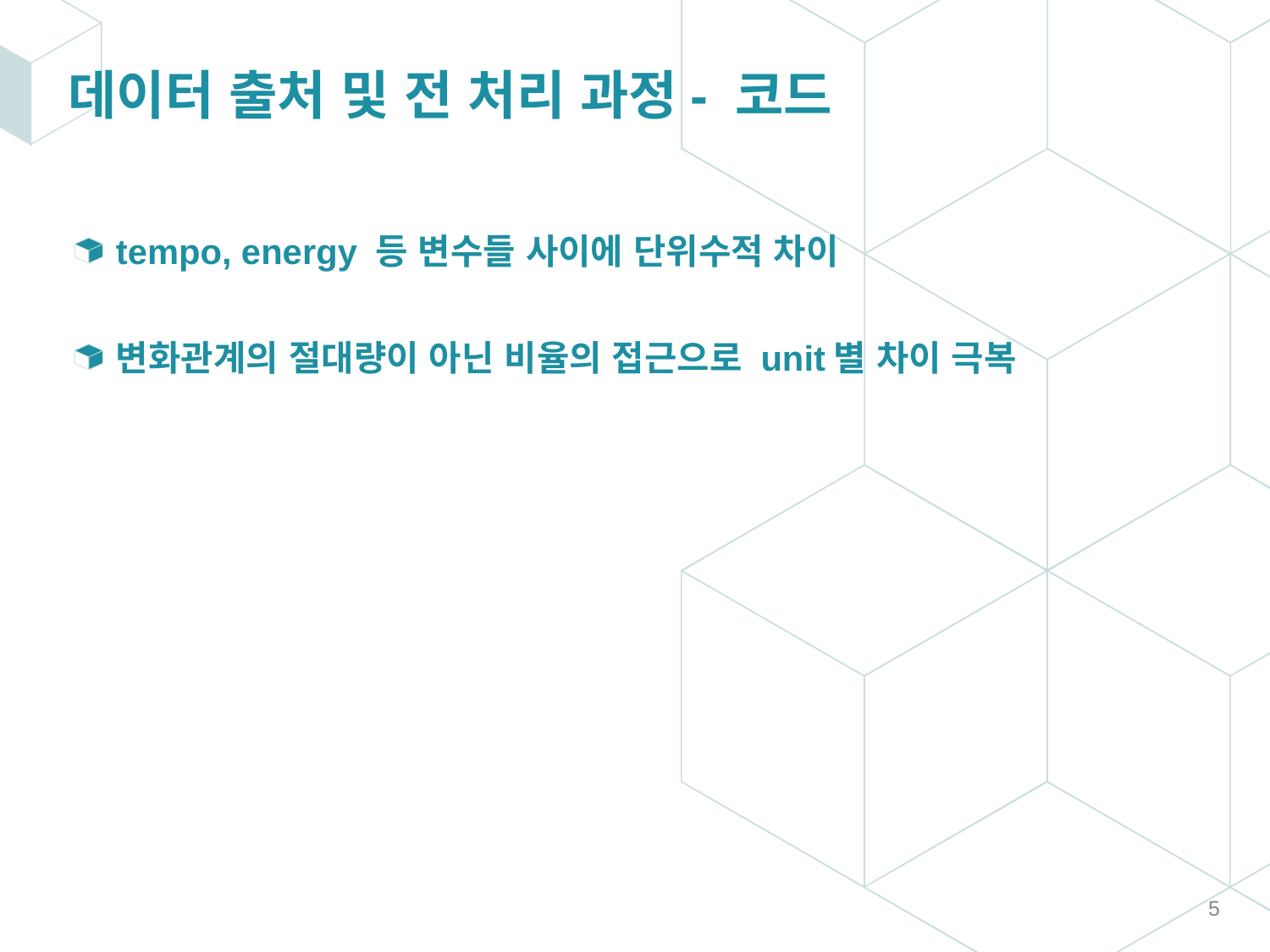

# 데이터 출처 및 전 처리 과정- 코드
tempo, energy 등 변수들 사이에 단위수적 차이

변화관계의 절대량이 아닌 비율의 접근으로 unit별 차이 극복

5